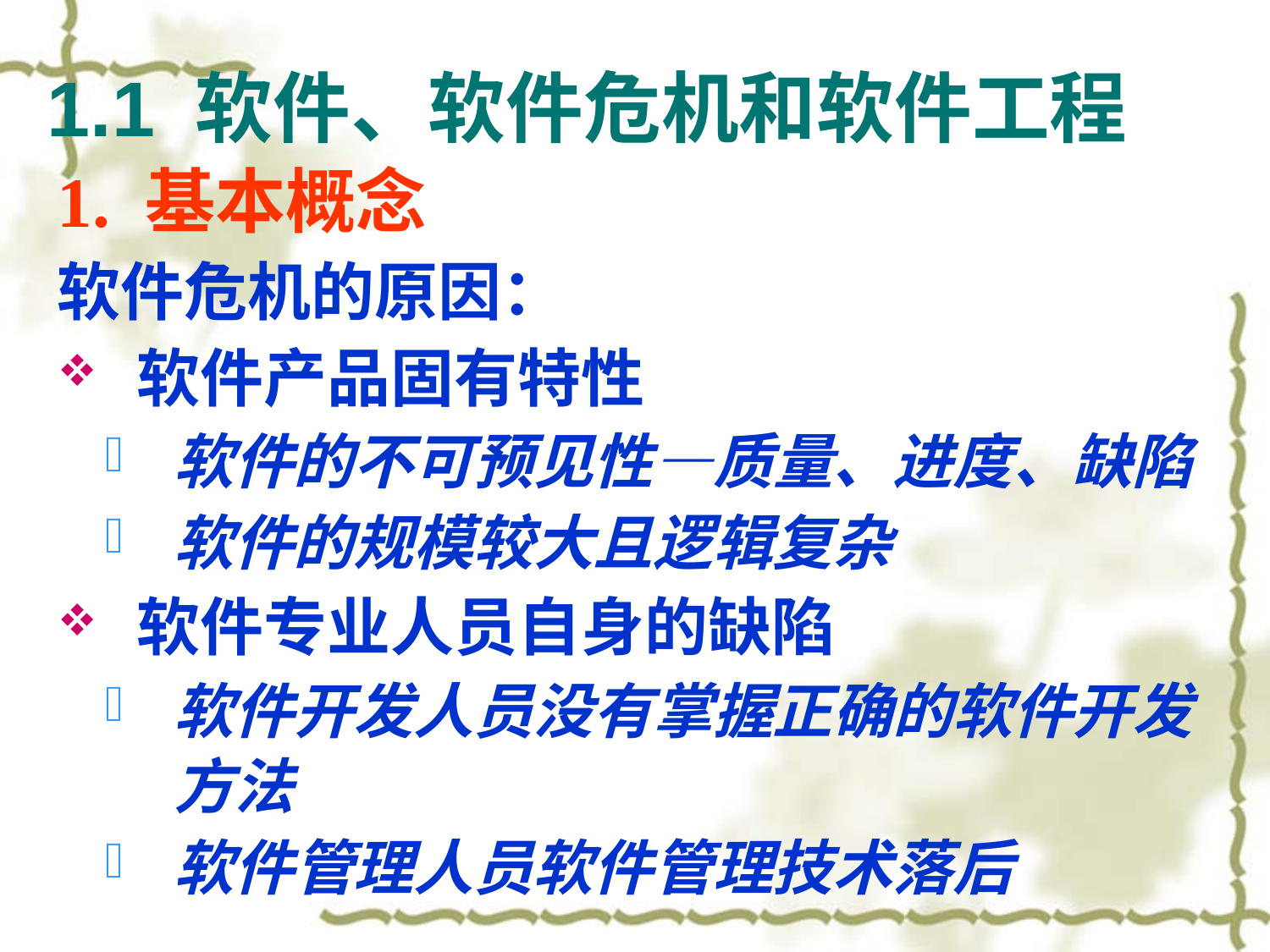

# 1.1 软件、软件危机和软件工程
1. 基本概念
软件危机的原因：
软件产品固有特性
软件的不可预见性—质量、进度、缺陷
软件的规模较大且逻辑复杂
软件专业人员自身的缺陷
软件开发人员没有掌握正确的软件开发方法
软件管理人员软件管理技术落后